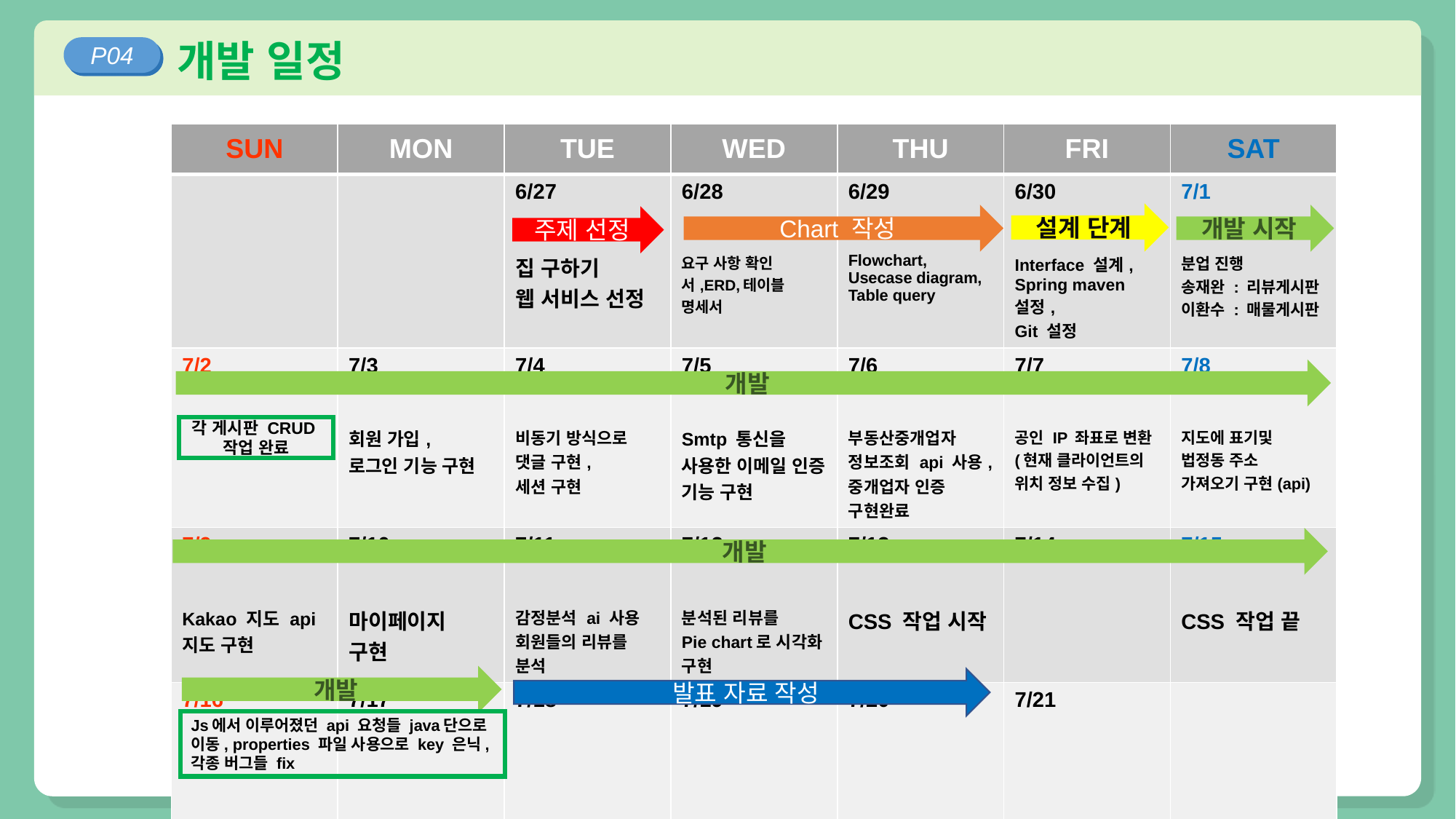

개발 일정
P04
| SUN | MON | TUE | WED | THU | FRI | SAT |
| --- | --- | --- | --- | --- | --- | --- |
|  |  | 6/27 집 구하기 웹 서비스 선정 | 6/28 요구 사항 확인서,ERD,테이블 명세서 | 6/29 Flowchart, Usecase diagram, Table query | 6/30 Interface 설계, Spring maven설정, Git 설정 | 7/1 분업 진행 송재완 : 리뷰게시판 이환수 : 매물게시판 |
| 7/2 | 7/3 회원 가입, 로그인 기능 구현 | 7/4 비동기 방식으로 댓글 구현, 세션 구현 | 7/5 Smtp 통신을 사용한 이메일 인증 기능 구현 | 7/6 부동산중개업자 정보조회 api 사용, 중개업자 인증 구현완료 | 7/7 공인 IP 좌표로 변환 (현재 클라이언트의 위치 정보 수집) | 7/8 지도에 표기및 법정동 주소 가져오기 구현(api) |
| 7/9 Kakao 지도 api 지도 구현 | 7/10 마이페이지 구현 | 7/11 감정분석 ai 사용 회원들의 리뷰를 분석 | 7/12 분석된 리뷰를 Pie chart로 시각화 구현 | 7/13 CSS 작업 시작 | 7/14 | 7/15 CSS 작업 끝 |
| 7/16 | 7/17 | 7/18 | 7/19 | 7/20 | 7/21 |  |
설계 단계
Chart 작성
개발 시작
주제 선정
개발
각 게시판 CRUD
작업 완료
개발
개발
발표 자료 작성
Js에서 이루어졌던 api 요청들 java단으로 이동, properties 파일 사용으로 key 은닉,
각종 버그들 fix